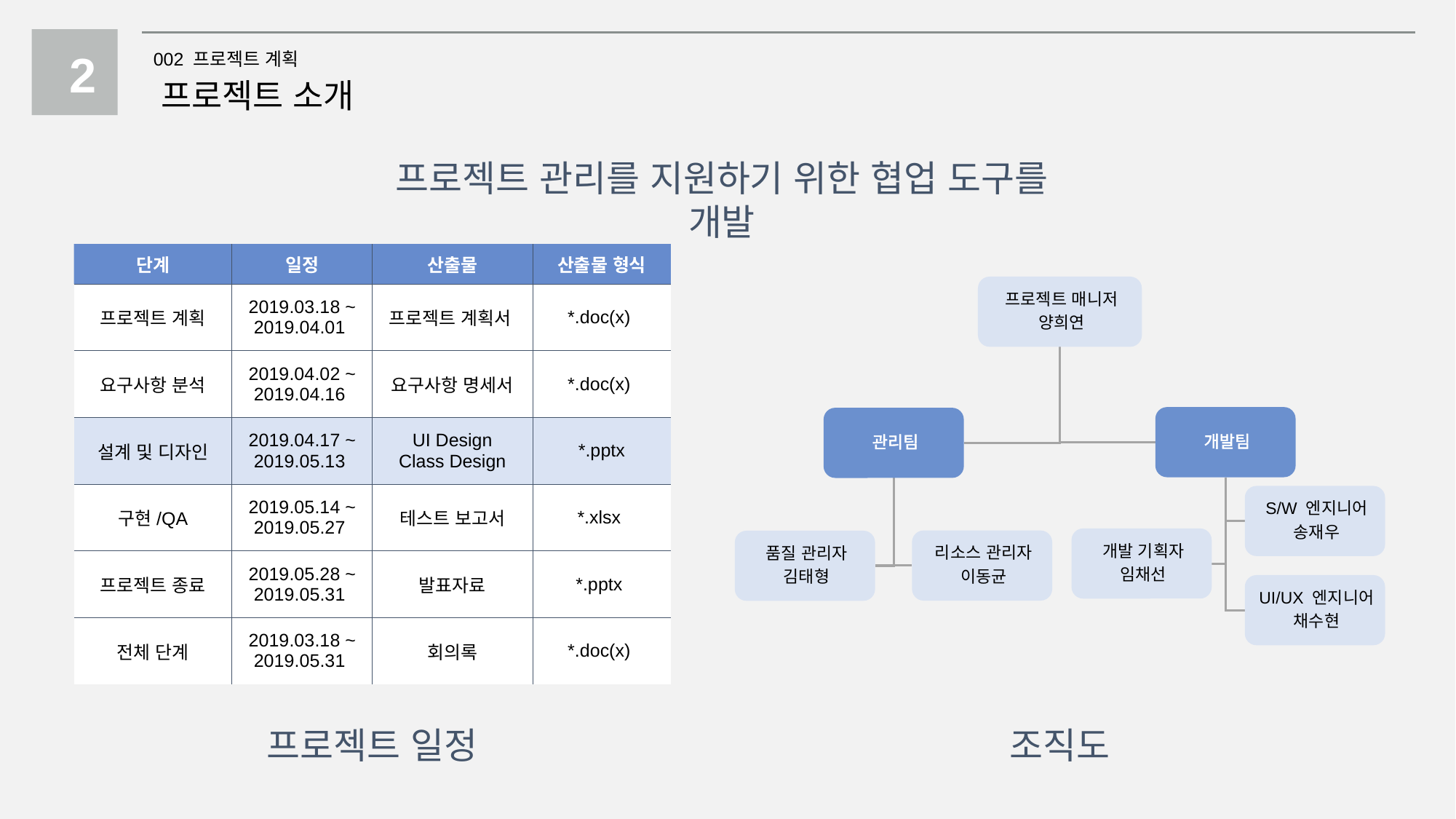

2
002 프로젝트 계획
프로젝트 소개
프로젝트 관리를 지원하기 위한 협업 도구를 개발
| 단계 | 일정 | 산출물 | 산출물 형식 |
| --- | --- | --- | --- |
| 프로젝트 계획 | 2019.03.18 ~ 2019.04.01 | 프로젝트 계획서 | \*.doc(x) |
| 요구사항 분석 | 2019.04.02 ~ 2019.04.16 | 요구사항 명세서 | \*.doc(x) |
| 설계 및 디자인 | 2019.04.17 ~ 2019.05.13 | UI Design Class Design | \*.pptx |
| 구현/QA | 2019.05.14 ~ 2019.05.27 | 테스트 보고서 | \*.xlsx |
| 프로젝트 종료 | 2019.05.28 ~ 2019.05.31 | 발표자료 | \*.pptx |
| 전체 단계 | 2019.03.18 ~ 2019.05.31 | 회의록 | \*.doc(x) |
프로젝트 매니저
양희연
관리팀
품질 관리자
김태형
리소스 관리자
이동균
개발팀
개발 기획자
임채선
S/W 엔지니어
송재우
UI/UX 엔지니어
채수현
DISABLED
프로젝트 일정
조직도